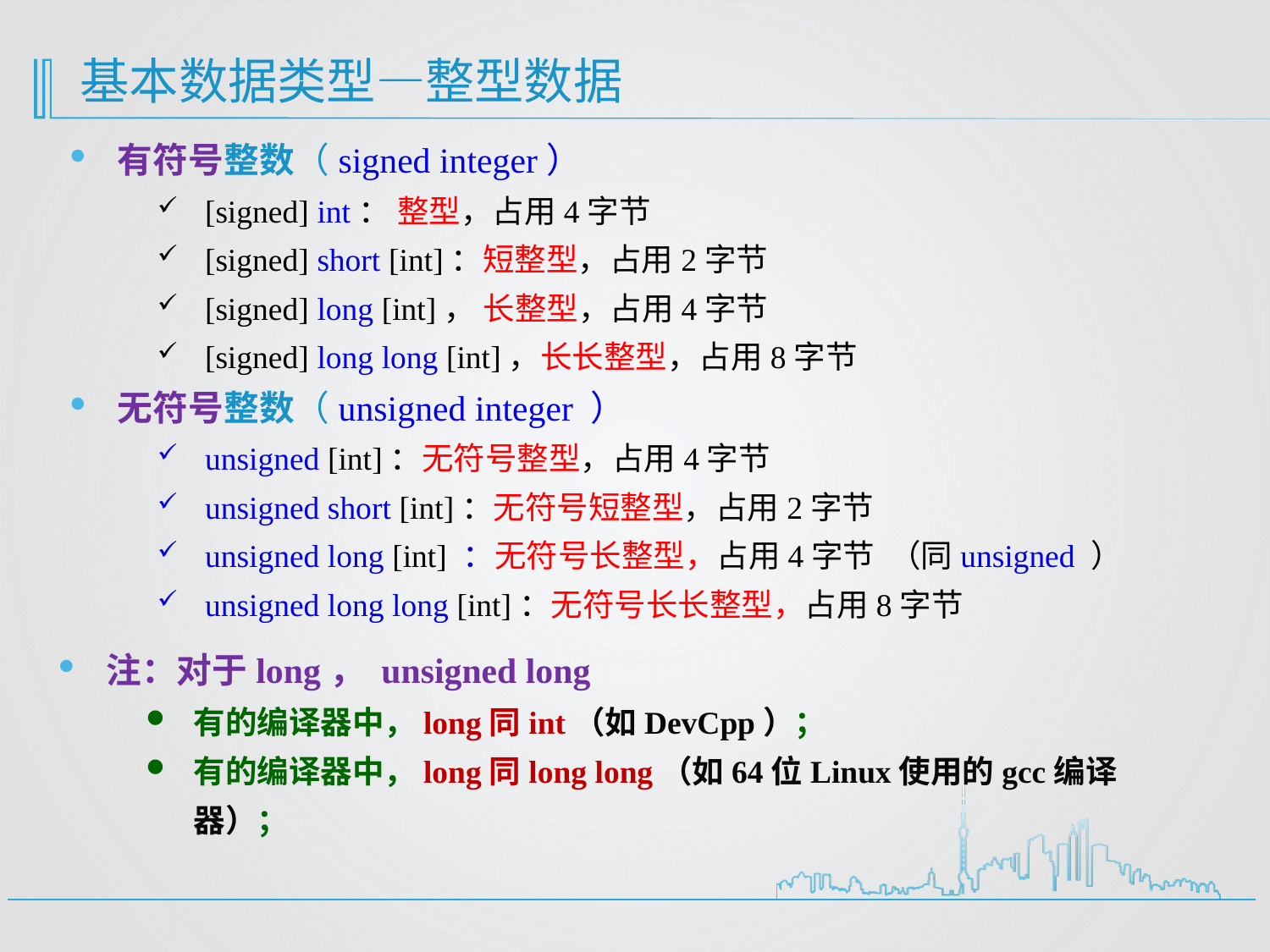

# 基本数据类型—整型数据
有符号整数（signed integer）
[signed] int： 整型，占用4字节
[signed] short [int]：短整型，占用2字节
[signed] long [int]， 长整型，占用4字节
[signed] long long [int]，长长整型，占用8字节
无符号整数（unsigned integer ）
unsigned [int]：无符号整型，占用4字节
unsigned short [int]：无符号短整型，占用2字节
unsigned long [int] ：无符号长整型，占用4字节  （同unsigned ）
unsigned long long [int]：无符号长长整型，占用8字节

注：对于long， unsigned long
有的编译器中，long同int（如DevCpp）；
有的编译器中，long同long long（如64位Linux使用的gcc编译器）；